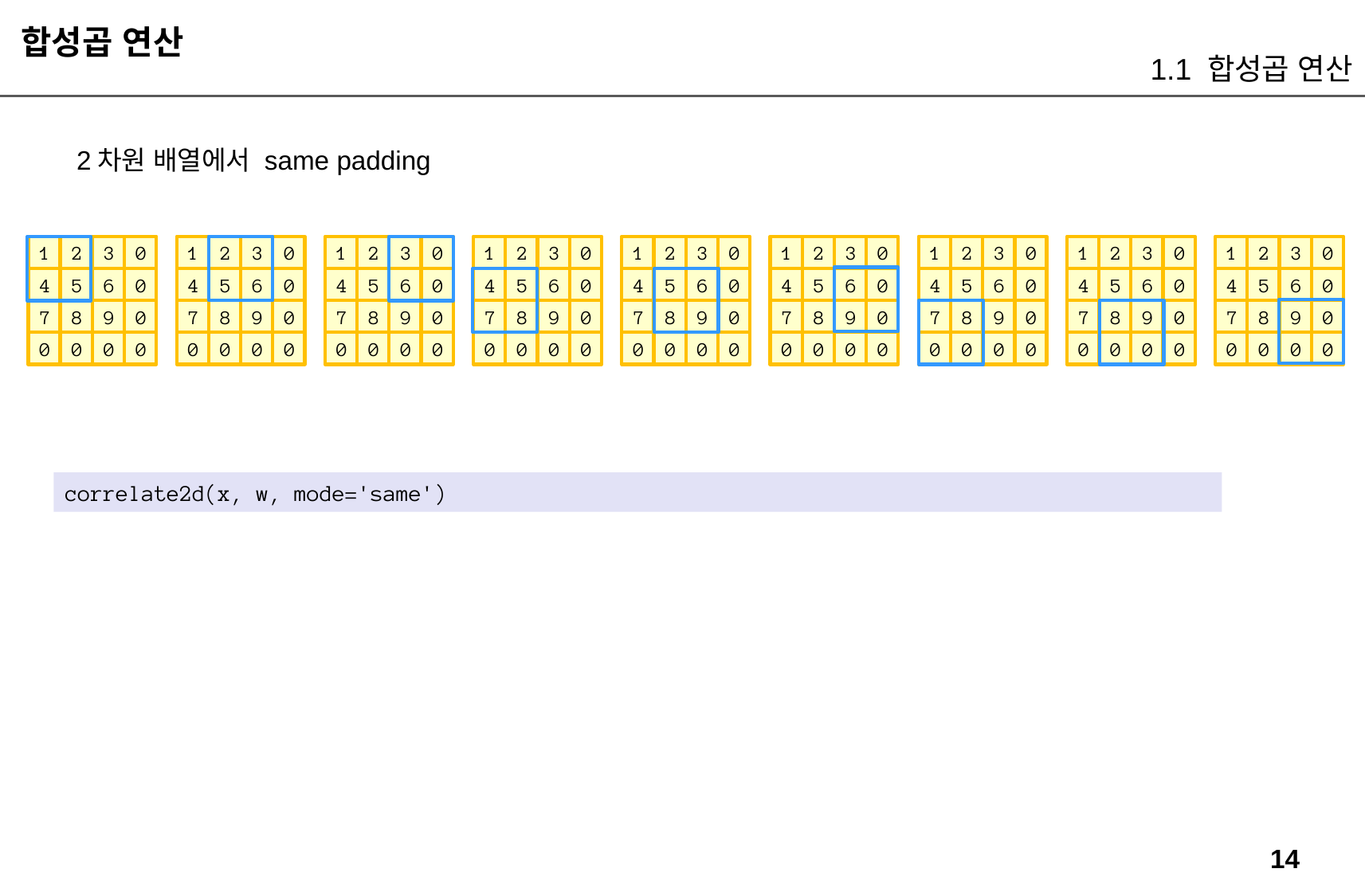

합성곱 연산
1.1 합성곱 연산
2차원 배열에서 same padding

1
2
3
0
4
5
6
0
7
8
9
0
0
0
0
0
1
2
3
0
4
5
6
0
7
8
9
0
0
0
0
0
1
2
3
0
4
5
6
0
7
8
9
0
0
0
0
0
1
2
3
0
4
5
6
0
7
8
9
0
0
0
0
0
1
2
3
0
4
5
6
0
7
8
9
0
0
0
0
0
1
2
3
0
4
5
6
0
7
8
9
0
0
0
0
0
1
2
3
0
4
5
6
0
7
8
9
0
0
0
0
0
1
2
3
0
4
5
6
0
7
8
9
0
0
0
0
0
1
2
3
0
4
5
6
0
7
8
9
0
0
0
0
0

correlate2d(x, w, mode='same')